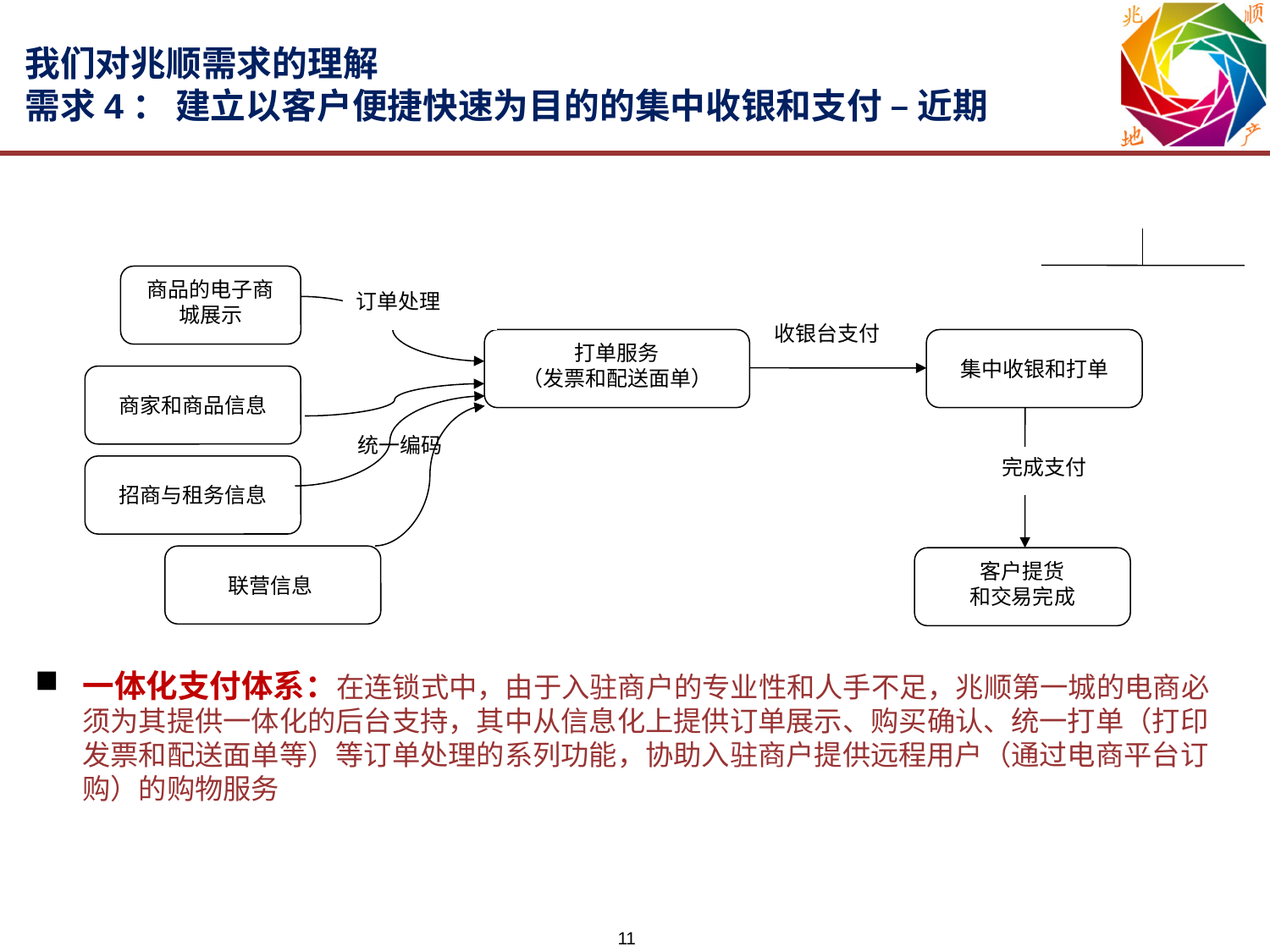

# 我们对兆顺需求的理解 需求4： 建立以客户便捷快速为目的的集中收银和支付 – 近期
商品的电子商城展示
订单处理

收银台支付
打单服务
（发票和配送面单）
集中收银和打单
商家和商品信息

统一编码
完成支付

客户提货
和交易完成

招商与租务信息
联营信息
一体化支付体系：在连锁式中，由于入驻商户的专业性和人手不足，兆顺第一城的电商必须为其提供一体化的后台支持，其中从信息化上提供订单展示、购买确认、统一打单（打印发票和配送面单等）等订单处理的系列功能，协助入驻商户提供远程用户（通过电商平台订购）的购物服务
11